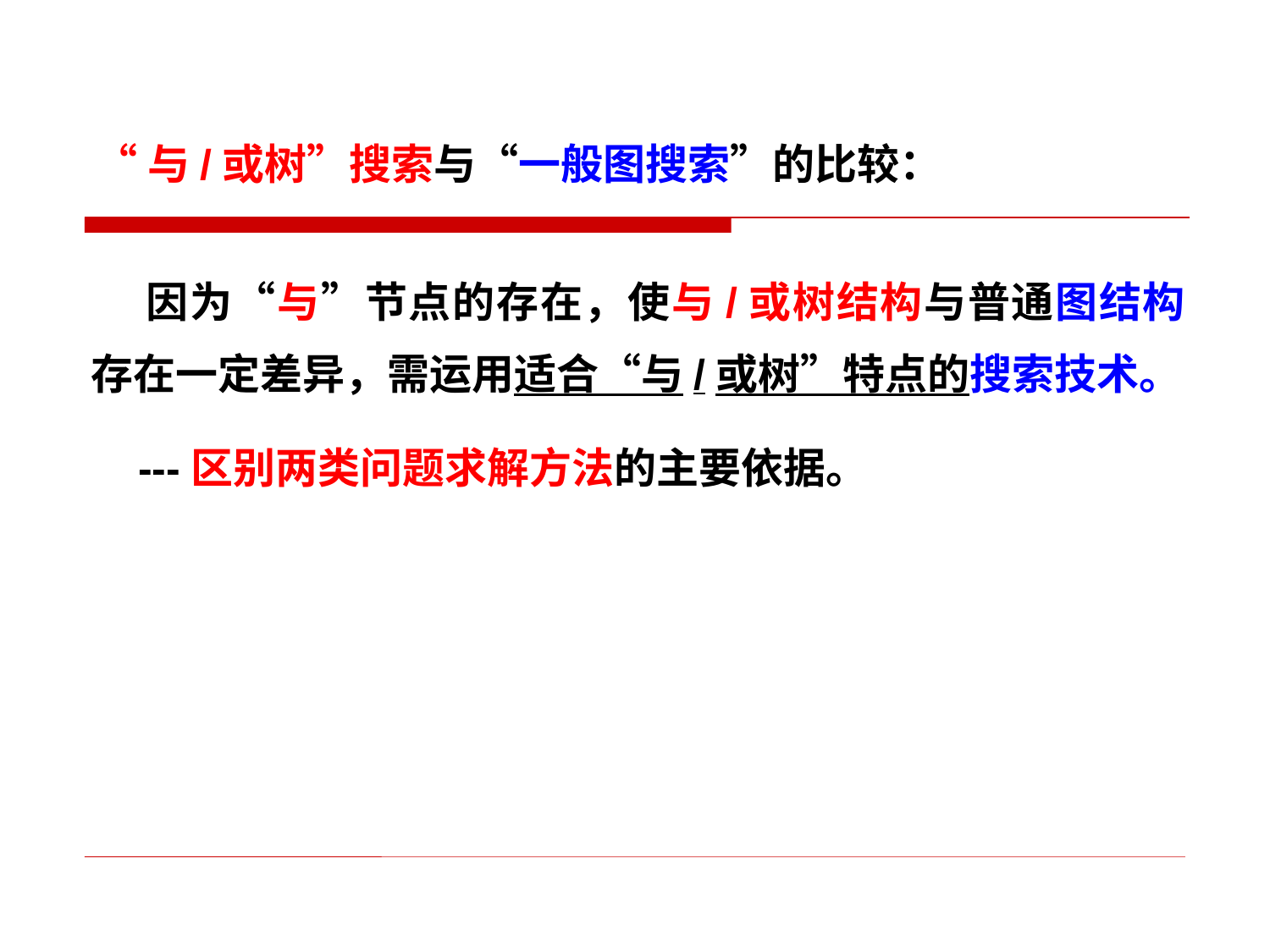

“与/或树”搜索与“一般图搜索”的比较：
    因为“与”节点的存在，使与/或树结构与普通图结构存在一定差异，需运用适合“与/或树”特点的搜索技术。
    ---区别两类问题求解方法的主要依据。